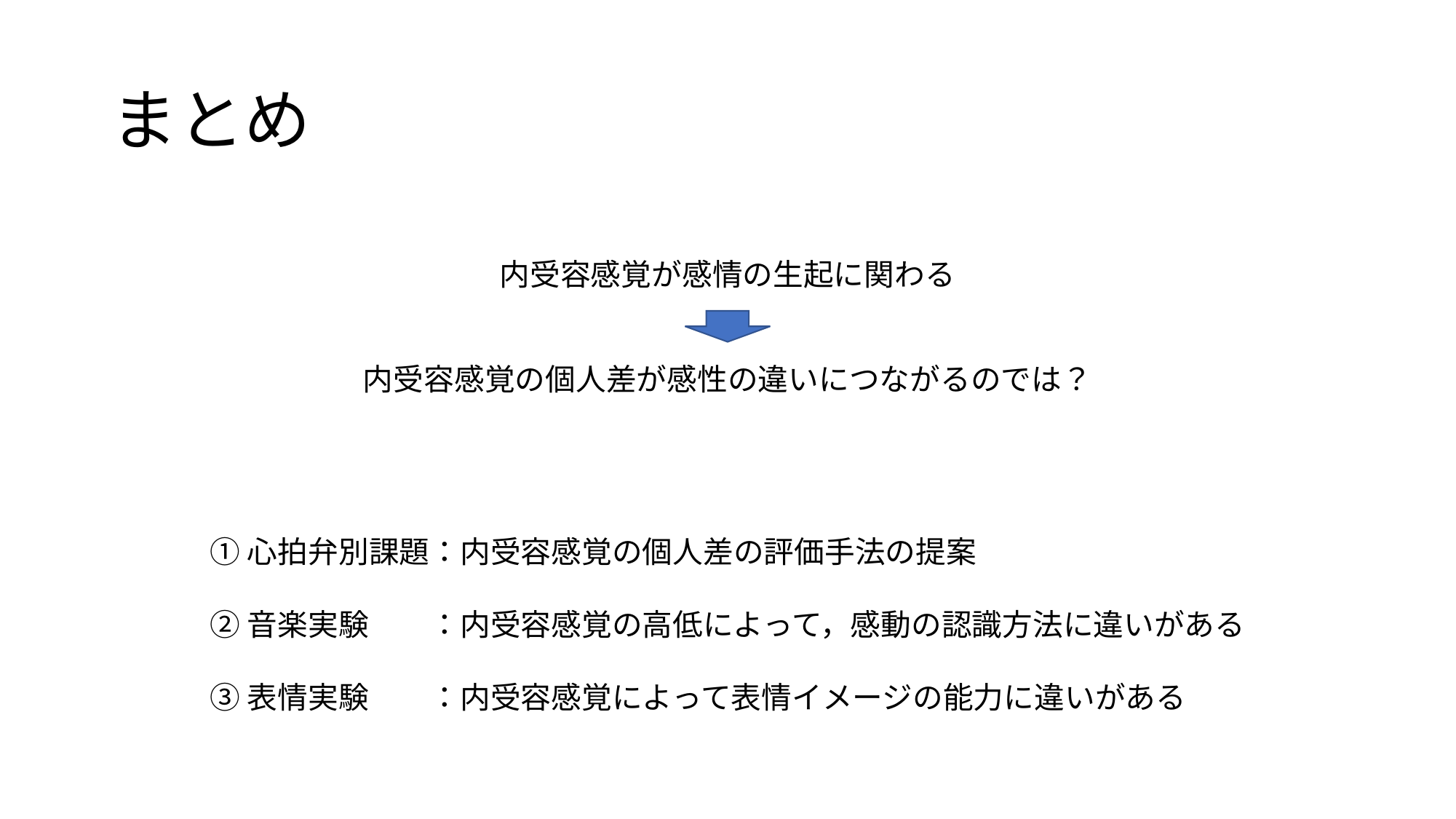

# まとめ
内受容感覚が感情の生起に関わる

内受容感覚の個人差が感性の違いにつながるのでは？
①心拍弁別課題：内受容感覚の個人差の評価手法の提案

②音楽実験　　：内受容感覚の高低によって，感動の認識方法に違いがある

③表情実験　　：内受容感覚によって表情イメージの能力に違いがある